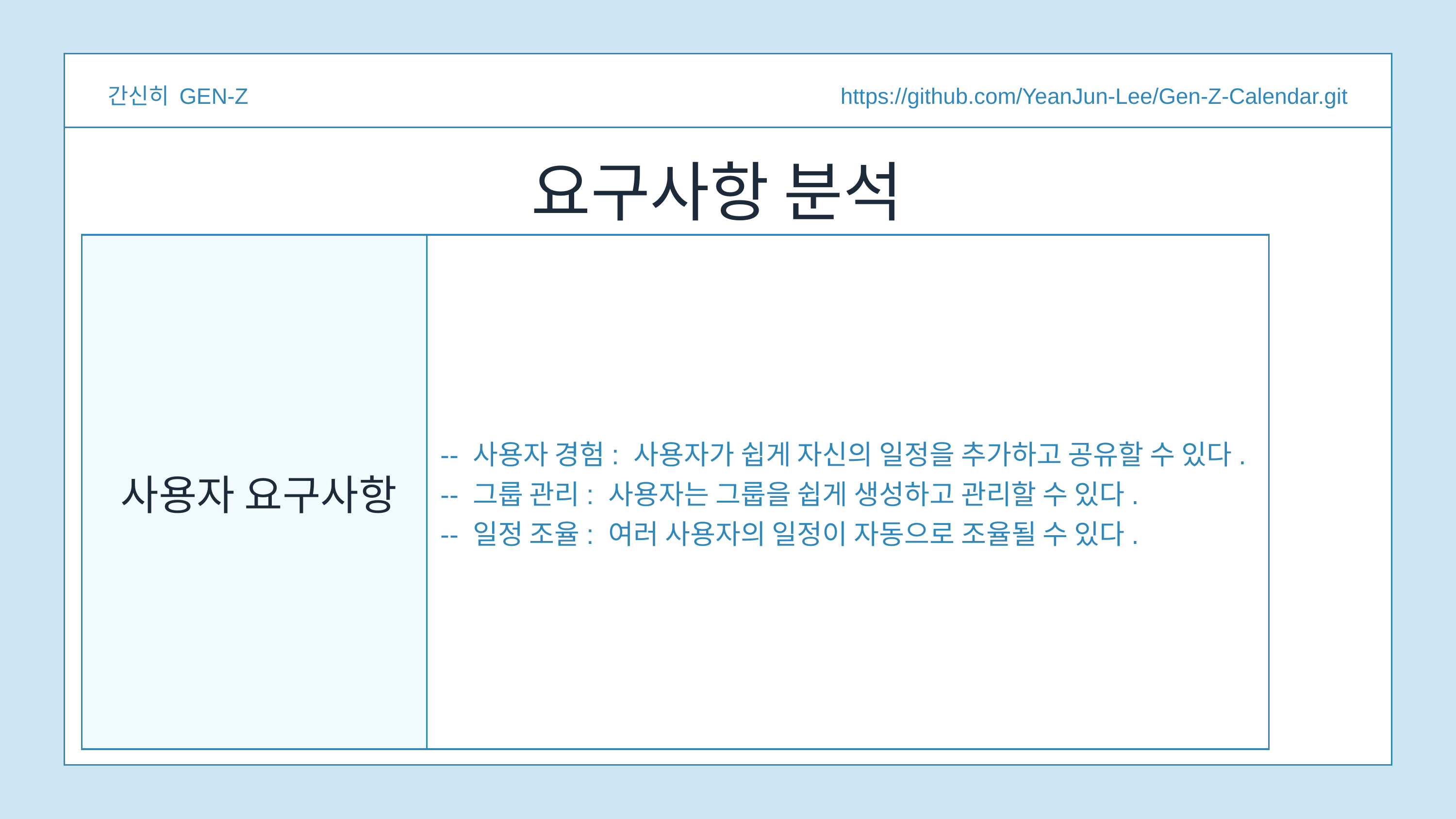

간신히 GEN-Z
https://github.com/YeanJun-Lee/Gen-Z-Calendar.git

요구사항 분석

-- 사용자 경험: 사용자가 쉽게 자신의 일정을 추가하고 공유할 수 있다.
-- 그룹 관리: 사용자는 그룹을 쉽게 생성하고 관리할 수 있다.
-- 일정 조율: 여러 사용자의 일정이 자동으로 조율될 수 있다.
사용자 요구사항